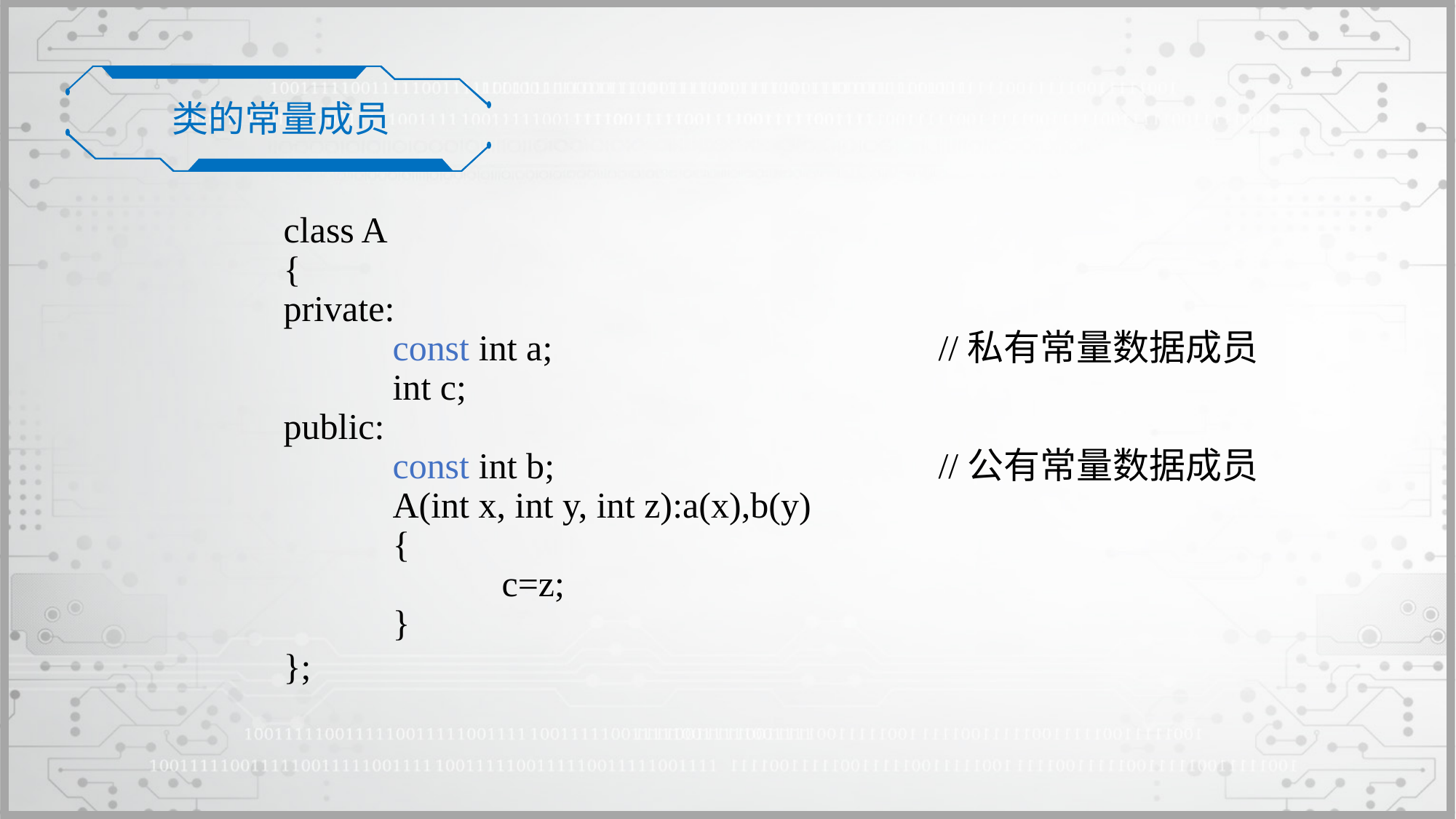

类的常量成员
class A
{
private:
	const int a;				//私有常量数据成员
	int c;
public:
	const int b;				//公有常量数据成员
	A(int x, int y, int z):a(x),b(y)
	{
		c=z;
	}
	......
};